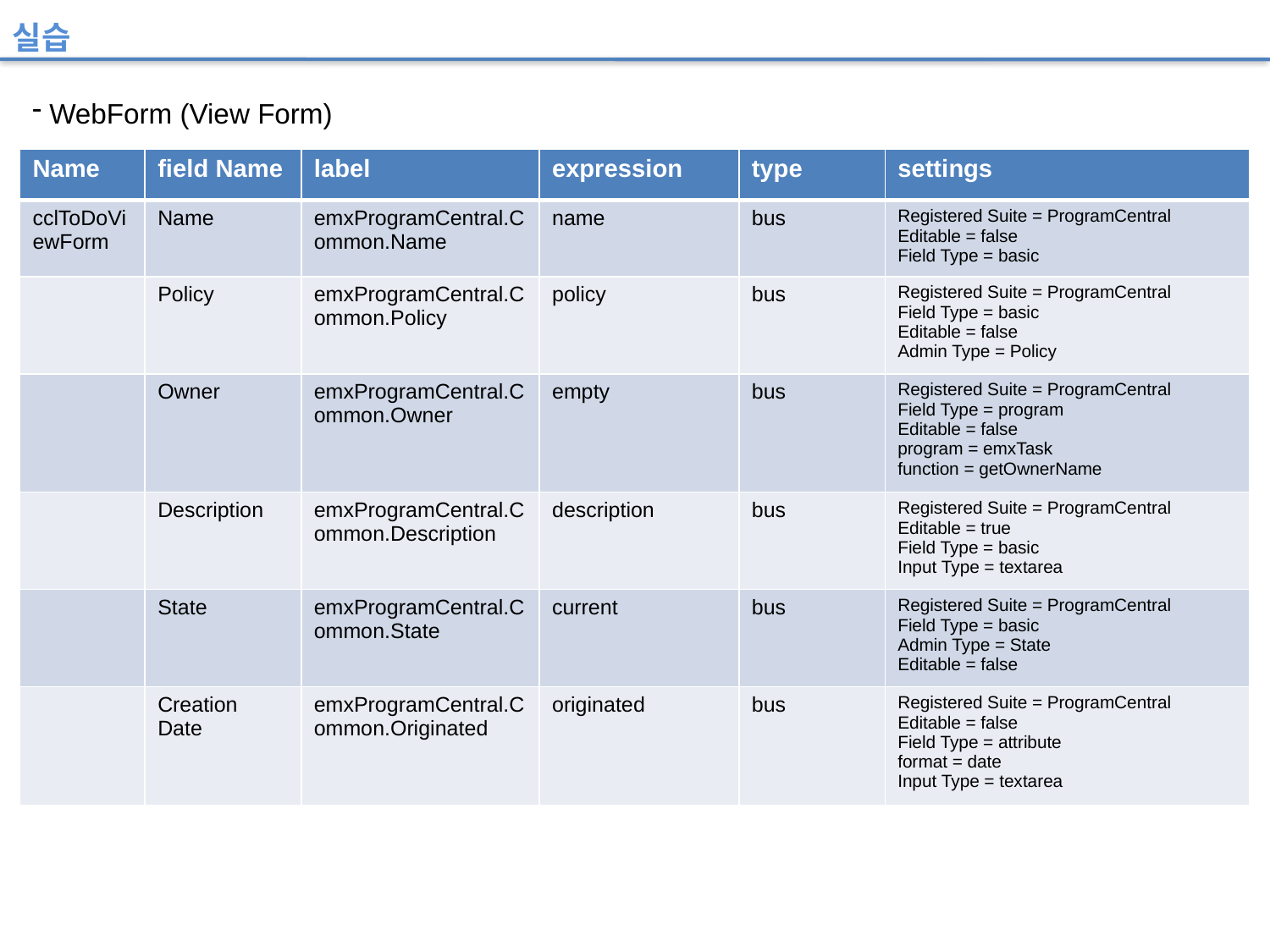

실습
 WebForm (View Form)

| Name | field Name | label | expression | type | settings |
| --- | --- | --- | --- | --- | --- |
| cclToDoViewForm | Name | emxProgramCentral.Common.Name | name | bus | Registered Suite = ProgramCentral Editable = false Field Type = basic |
|  | Policy | emxProgramCentral.Common.Policy | policy | bus | Registered Suite = ProgramCentral Field Type = basic Editable = false Admin Type = Policy |
|  | Owner | emxProgramCentral.Common.Owner | empty | bus | Registered Suite = ProgramCentral Field Type = program Editable = false program = emxTask function = getOwnerName |
|  | Description | emxProgramCentral.Common.Description | description | bus | Registered Suite = ProgramCentral Editable = true Field Type = basic Input Type = textarea |
|  | State | emxProgramCentral.Common.State | current | bus | Registered Suite = ProgramCentral Field Type = basic Admin Type = State Editable = false |
|  | Creation Date | emxProgramCentral.Common.Originated | originated | bus | Registered Suite = ProgramCentral Editable = false Field Type = attribute format = date Input Type = textarea |